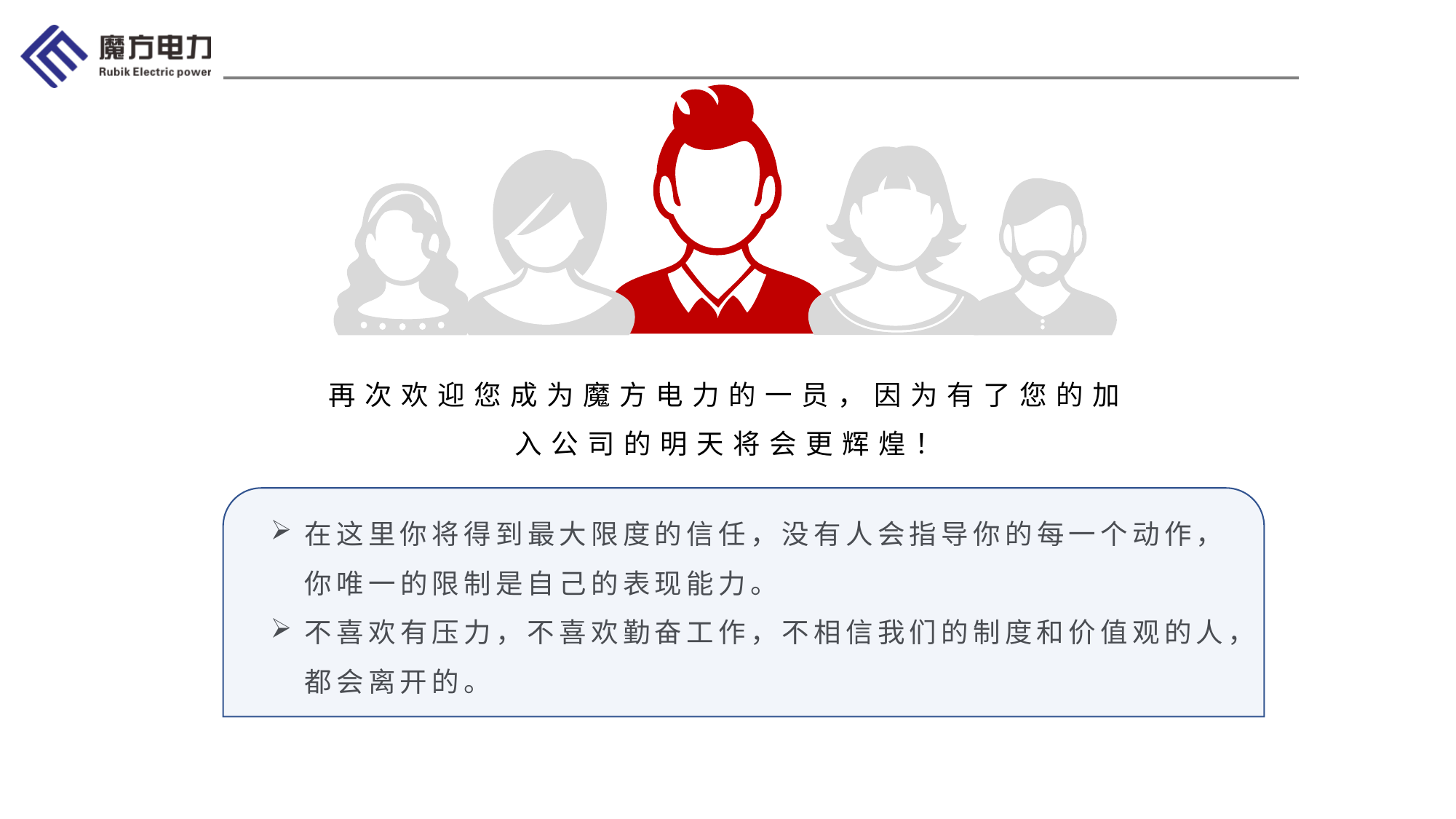

再次欢迎您成为魔方电力的一员，因为有了您的加入公司的明天将会更辉煌！

在这里你将得到最大限度的信任，没有人会指导你的每一个动作，你唯一的限制是自己的表现能力。
不喜欢有压力，不喜欢勤奋工作，不相信我们的制度和价值观的人，都会离开的。